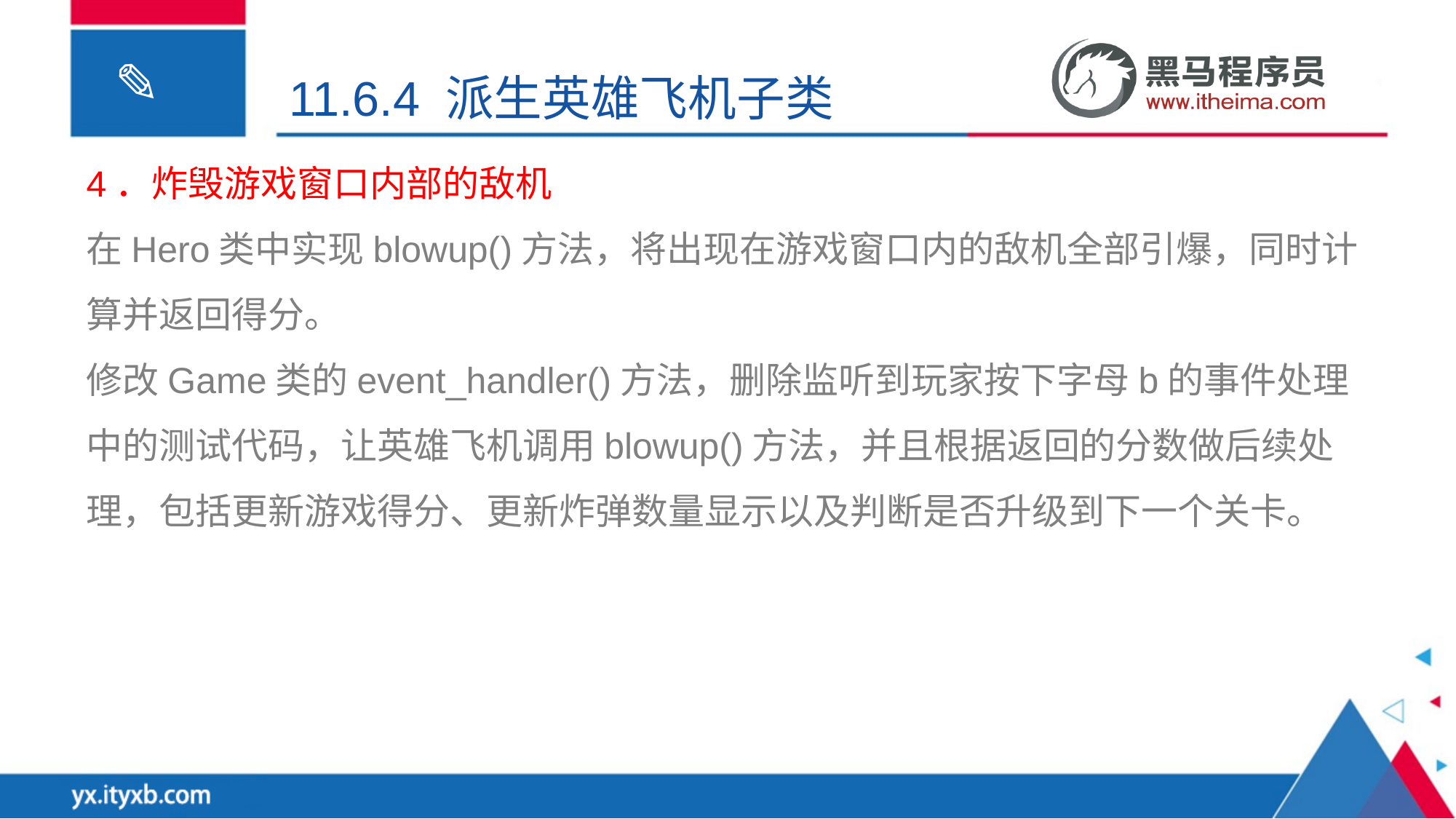

11.6.4 派生英雄飞机子类
4．炸毁游戏窗口内部的敌机
在Hero类中实现blowup()方法，将出现在游戏窗口内的敌机全部引爆，同时计算并返回得分。
修改Game类的event_handler()方法，删除监听到玩家按下字母b的事件处理中的测试代码，让英雄飞机调用blowup()方法，并且根据返回的分数做后续处理，包括更新游戏得分、更新炸弹数量显示以及判断是否升级到下一个关卡。